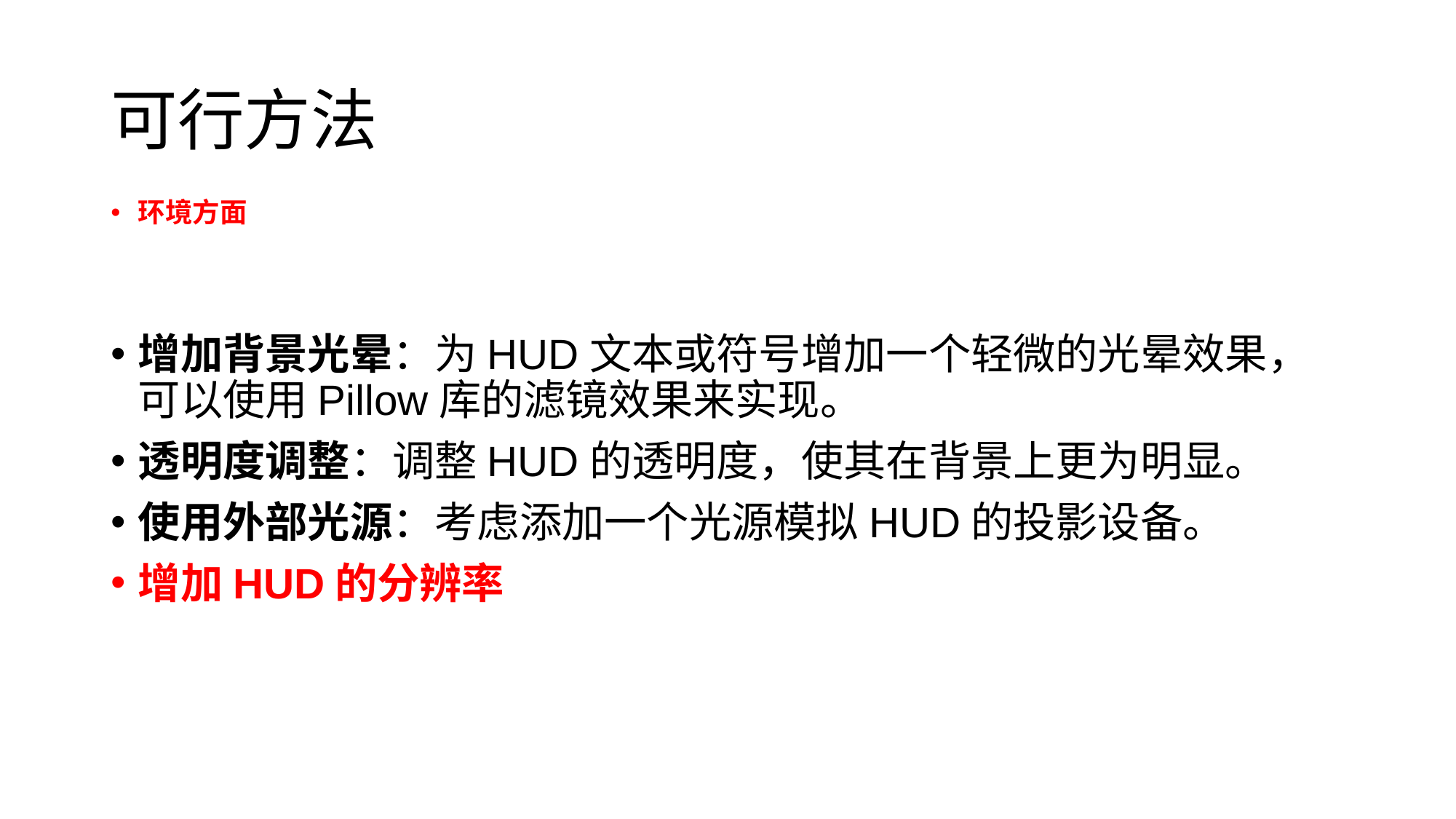

# 可行方法
环境方面

增加背景光晕：为HUD文本或符号增加一个轻微的光晕效果，可以使用Pillow库的滤镜效果来实现。
透明度调整：调整HUD的透明度，使其在背景上更为明显。
使用外部光源：考虑添加一个光源模拟HUD的投影设备。
增加HUD的分辨率